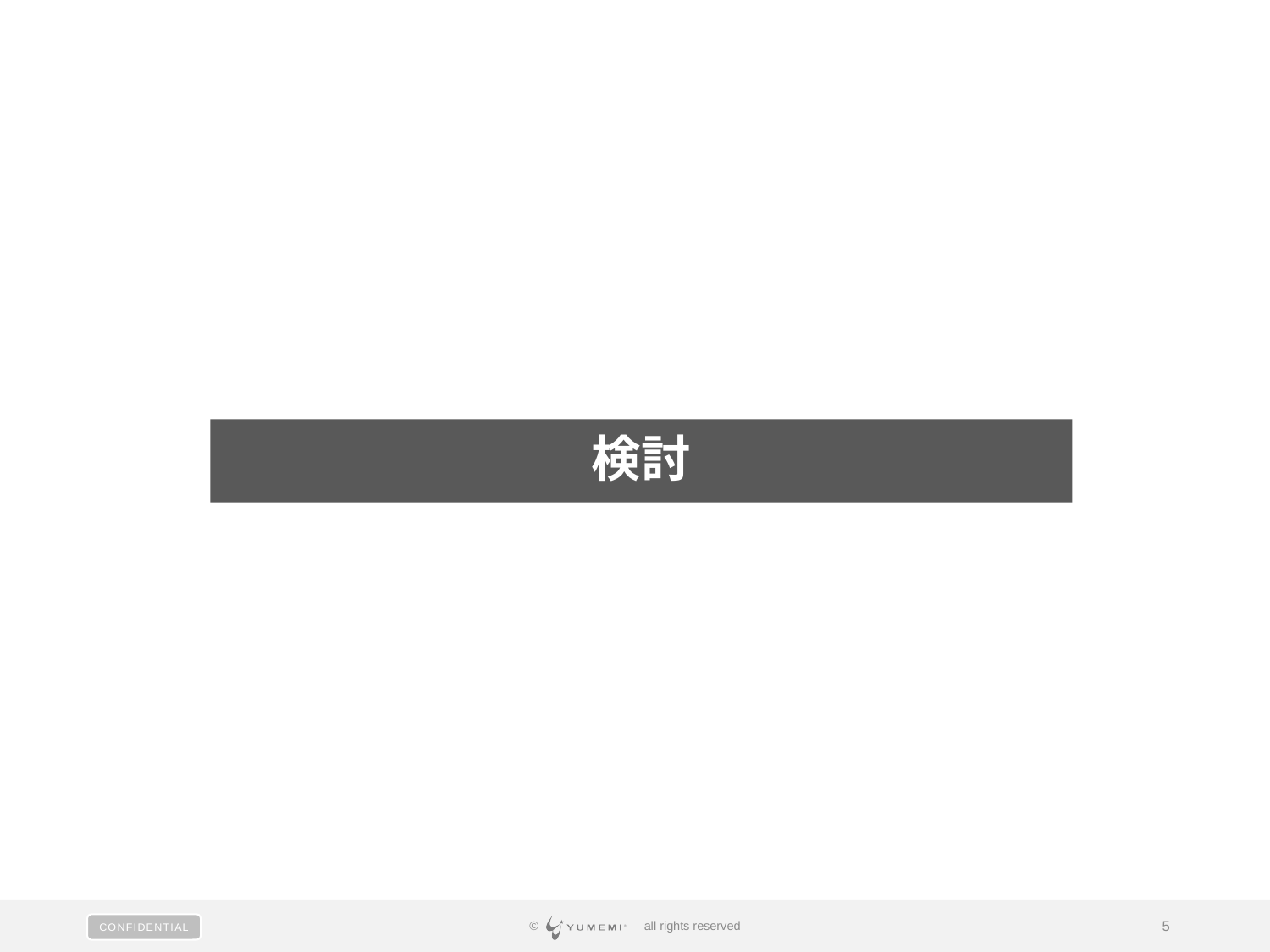

検討
©                         　 all rights reserved
5